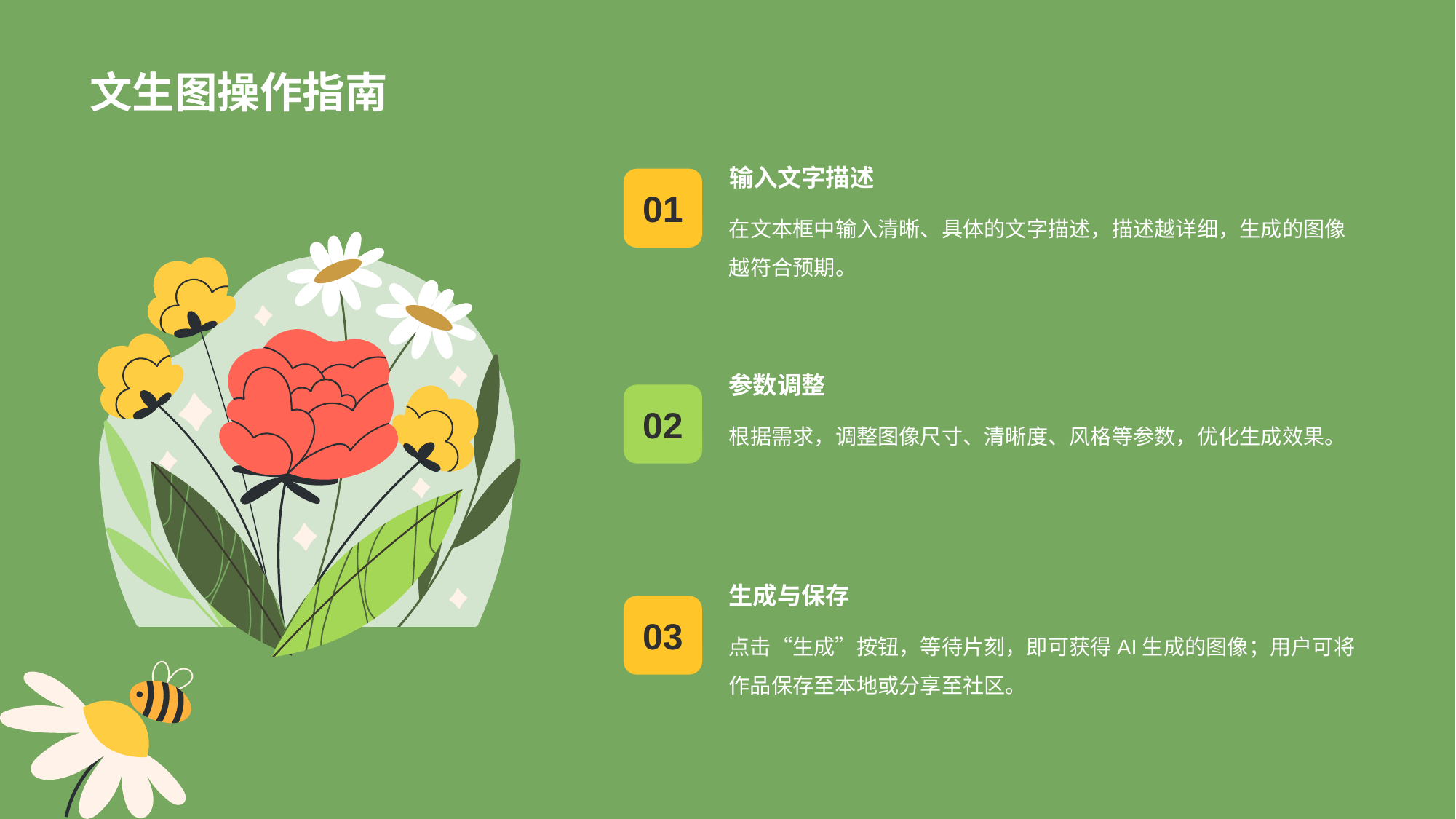

# 文生图操作指南
输入文字描述
01
在文本框中输入清晰、具体的文字描述，描述越详细，生成的图像越符合预期。

参数调整
02
根据需求，调整图像尺寸、清晰度、风格等参数，优化生成效果。
生成与保存
03
点击“生成”按钮，等待片刻，即可获得AI生成的图像；用户可将作品保存至本地或分享至社区。